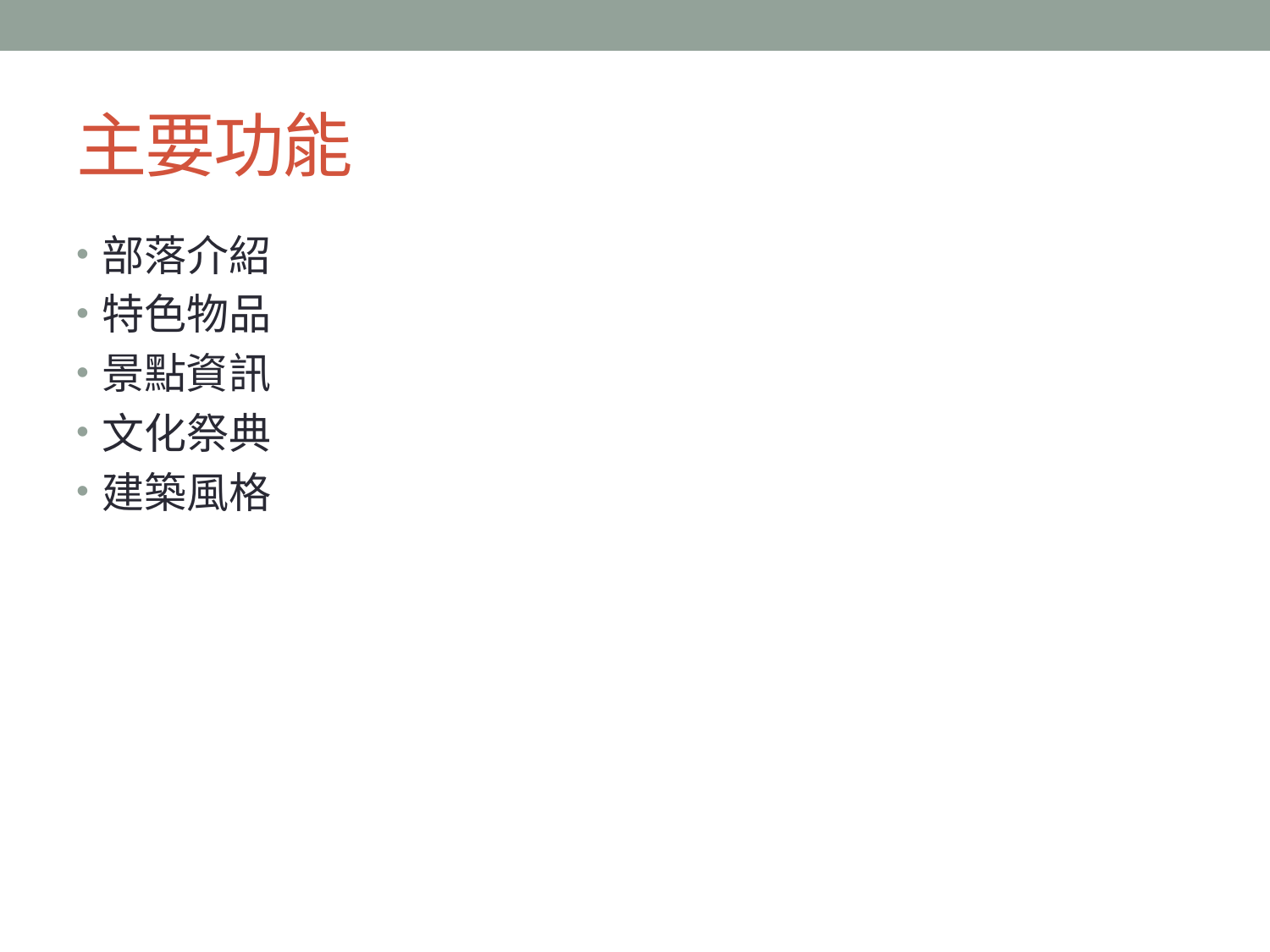

# 主要功能
部落介紹
特色物品
景點資訊
文化祭典
建築風格